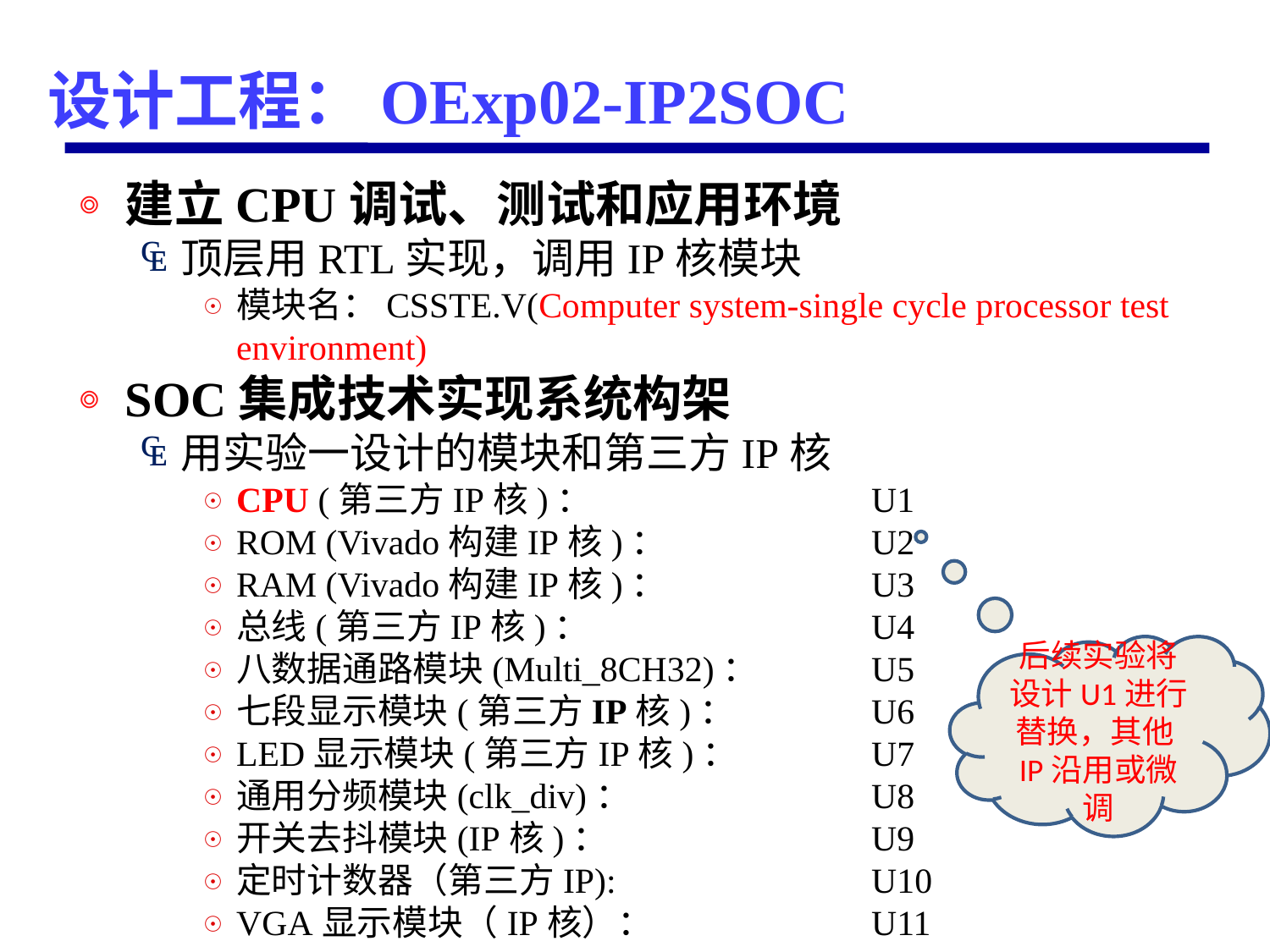

# 设计工程：OExp02-IP2SOC
建立CPU调试、测试和应用环境
顶层用RTL实现，调用IP核模块
模块名：CSSTE.V(Computer system-single cycle processor test environment)
SOC集成技术实现系统构架
用实验一设计的模块和第三方IP核
CPU (第三方IP核)：		      	U1
ROM (Vivado构建IP核)：                	U2
RAM (Vivado构建IP核)：		U3
总线(第三方IP核)：			U4
八数据通路模块(Multi_8CH32)：	U5
七段显示模块(第三方IP核)：		U6
LED显示模块(第三方IP核)：		U7
通用分频模块(clk_div)：		U8
开关去抖模块(IP核)：			U9
定时计数器（第三方IP): 		U10
VGA显示模块（IP核）：		U11
后续实验将设计U1进行替换，其他IP沿用或微调